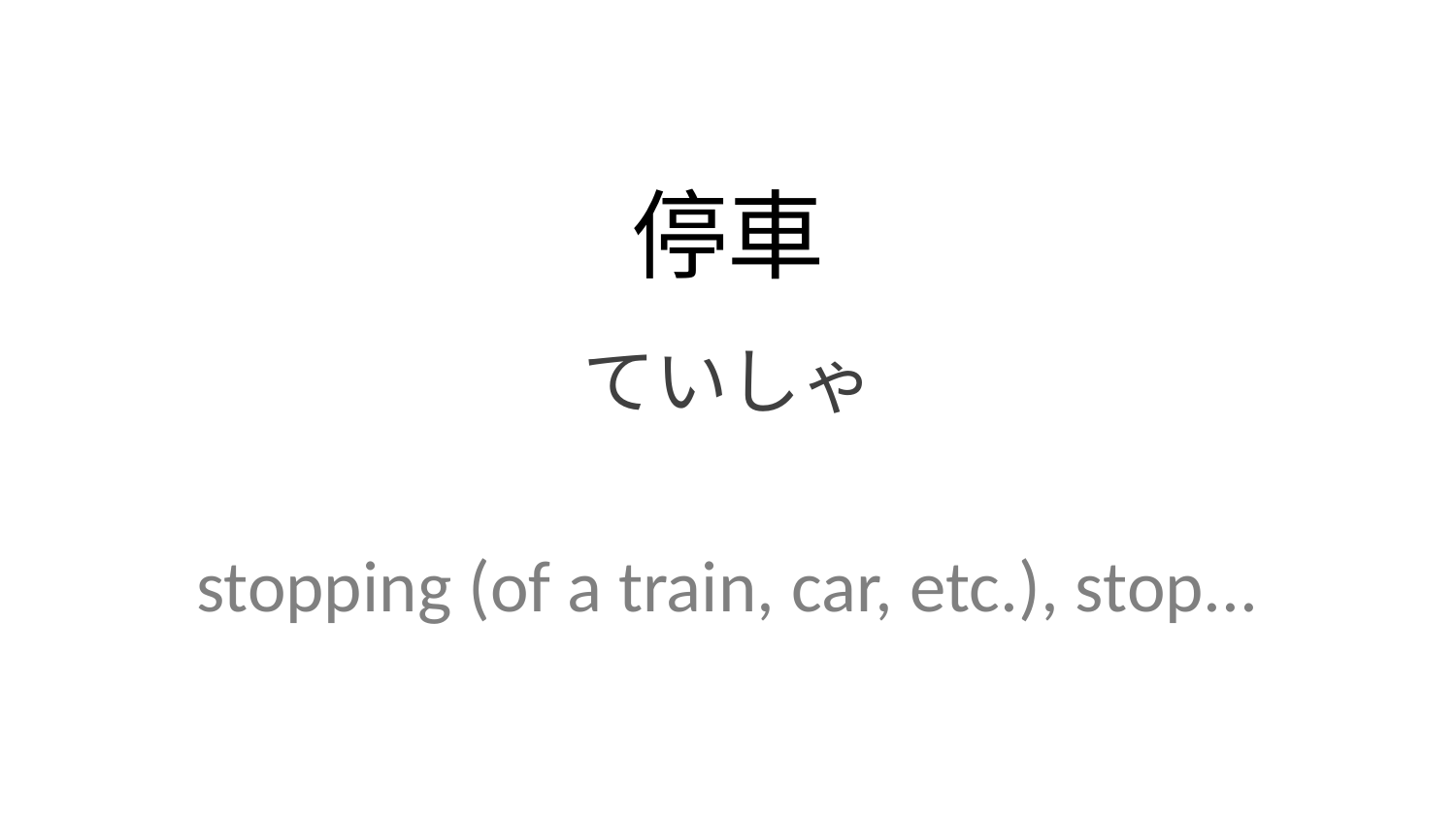

停車

ていしゃ
stopping (of a train, car, etc.), stop...